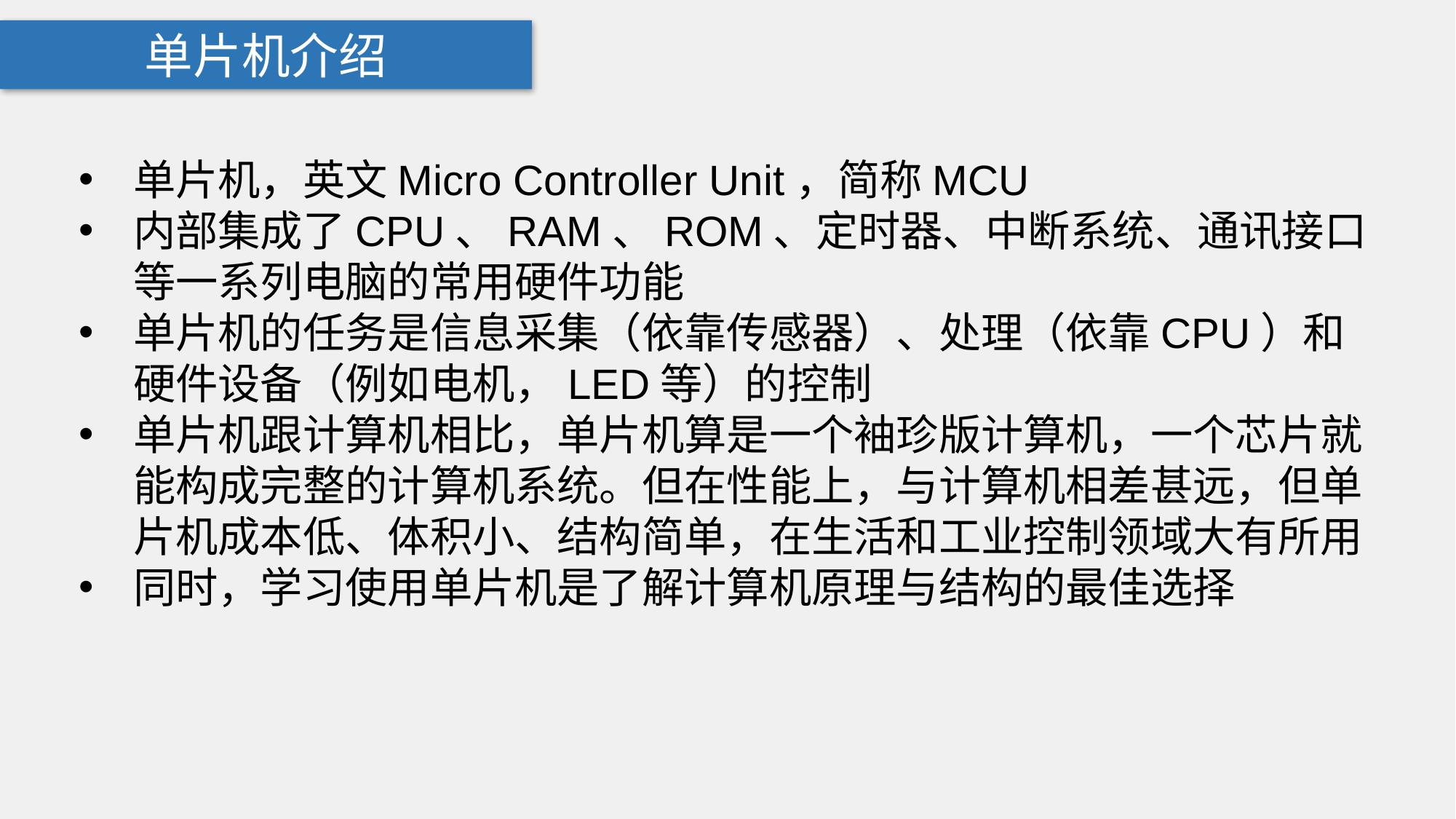

单片机介绍
单片机，英文Micro Controller Unit，简称MCU
内部集成了CPU、RAM、ROM、定时器、中断系统、通讯接口等一系列电脑的常用硬件功能
单片机的任务是信息采集（依靠传感器）、处理（依靠CPU）和硬件设备（例如电机，LED等）的控制
单片机跟计算机相比，单片机算是一个袖珍版计算机，一个芯片就能构成完整的计算机系统。但在性能上，与计算机相差甚远，但单片机成本低、体积小、结构简单，在生活和工业控制领域大有所用
同时，学习使用单片机是了解计算机原理与结构的最佳选择